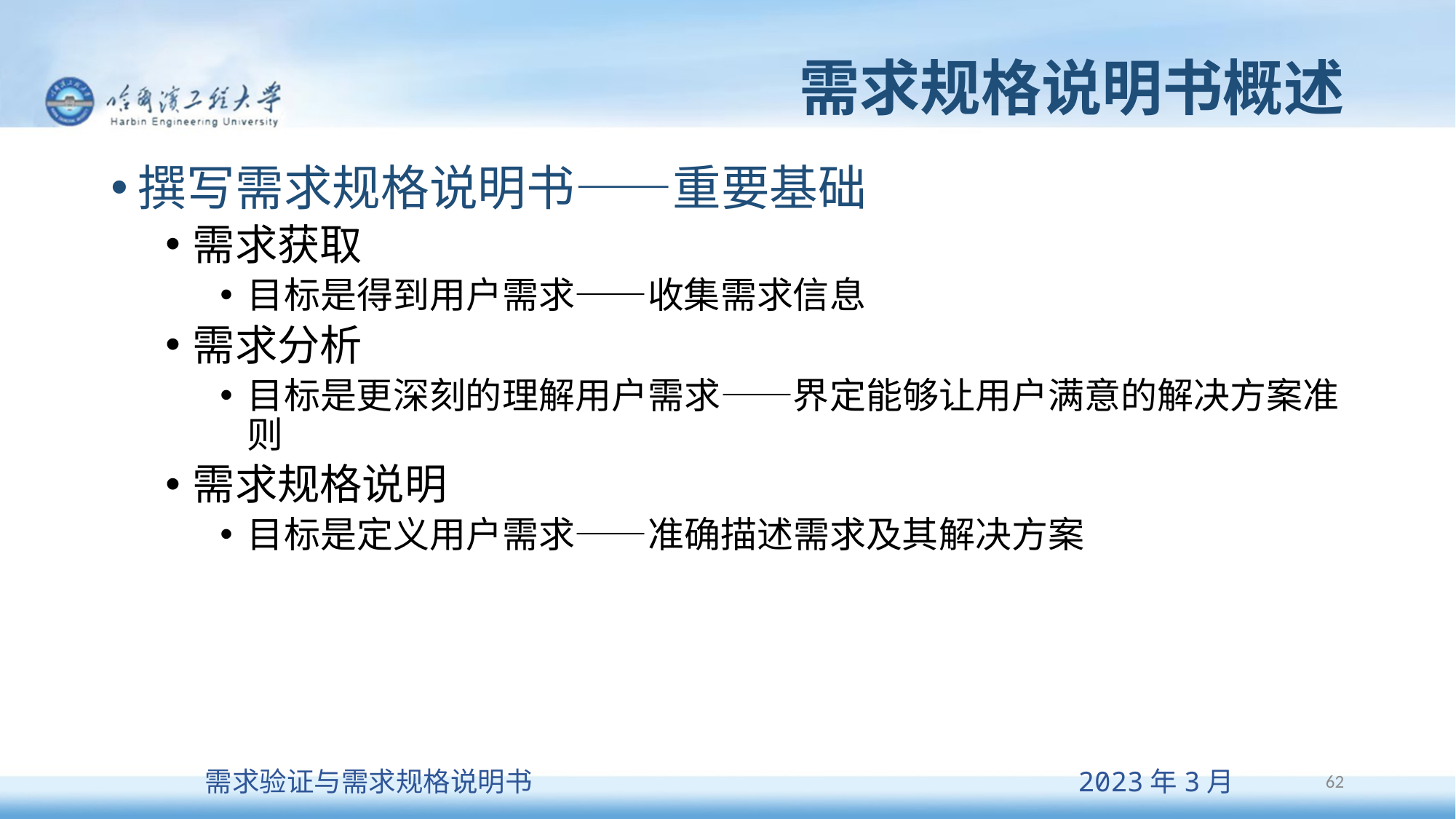

# 需求规格说明书概述
撰写需求规格说明书——重要基础
需求获取
目标是得到用户需求——收集需求信息
需求分析
目标是更深刻的理解用户需求——界定能够让用户满意的解决方案准则
需求规格说明
目标是定义用户需求——准确描述需求及其解决方案

62